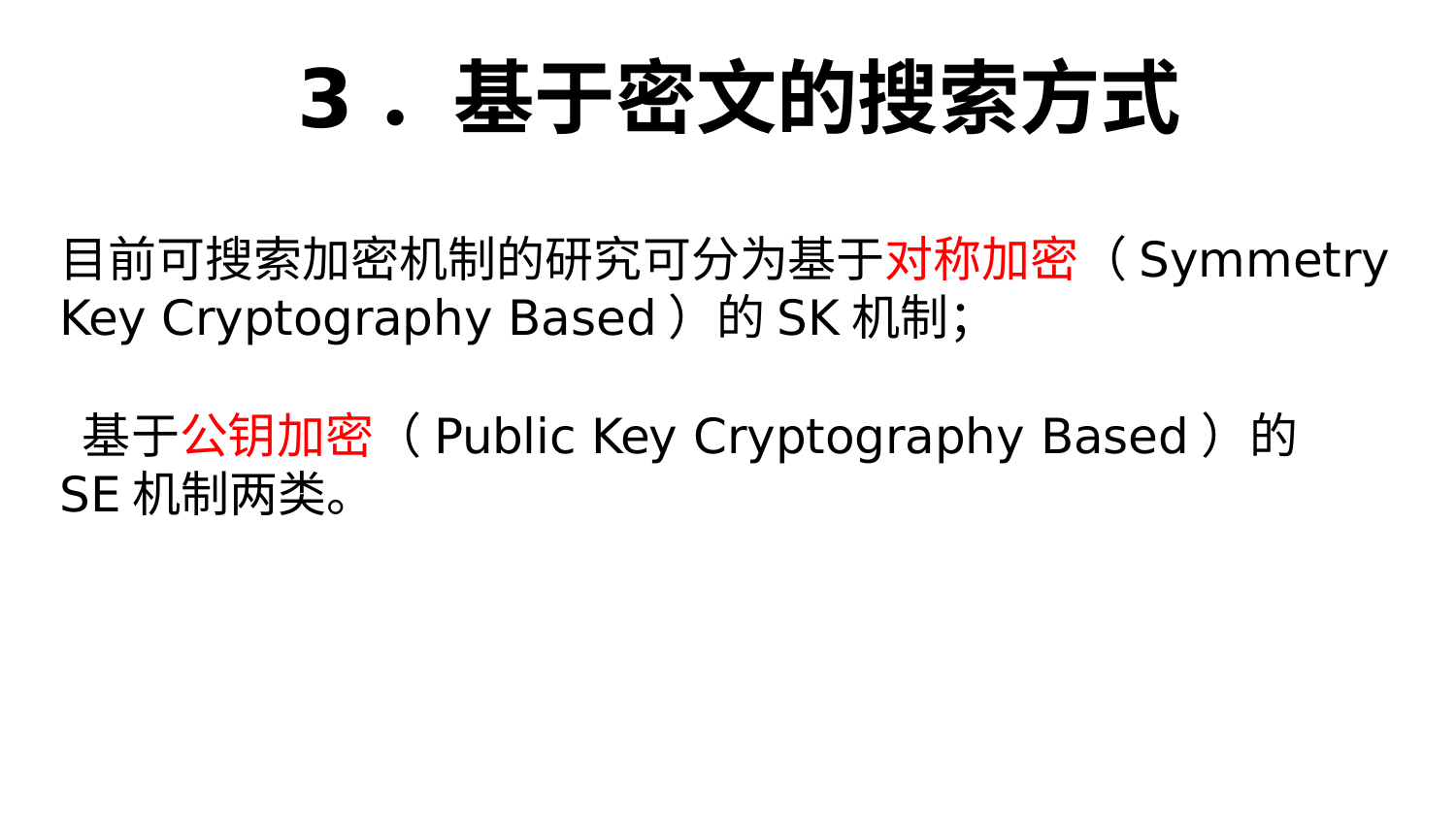

# 3．基于密文的搜索方式
目前可搜索加密机制的研究可分为基于对称加密（Symmetry Key Cryptography Based）的SK机制；

 基于公钥加密（Public Key Cryptography Based）的
SE机制两类。